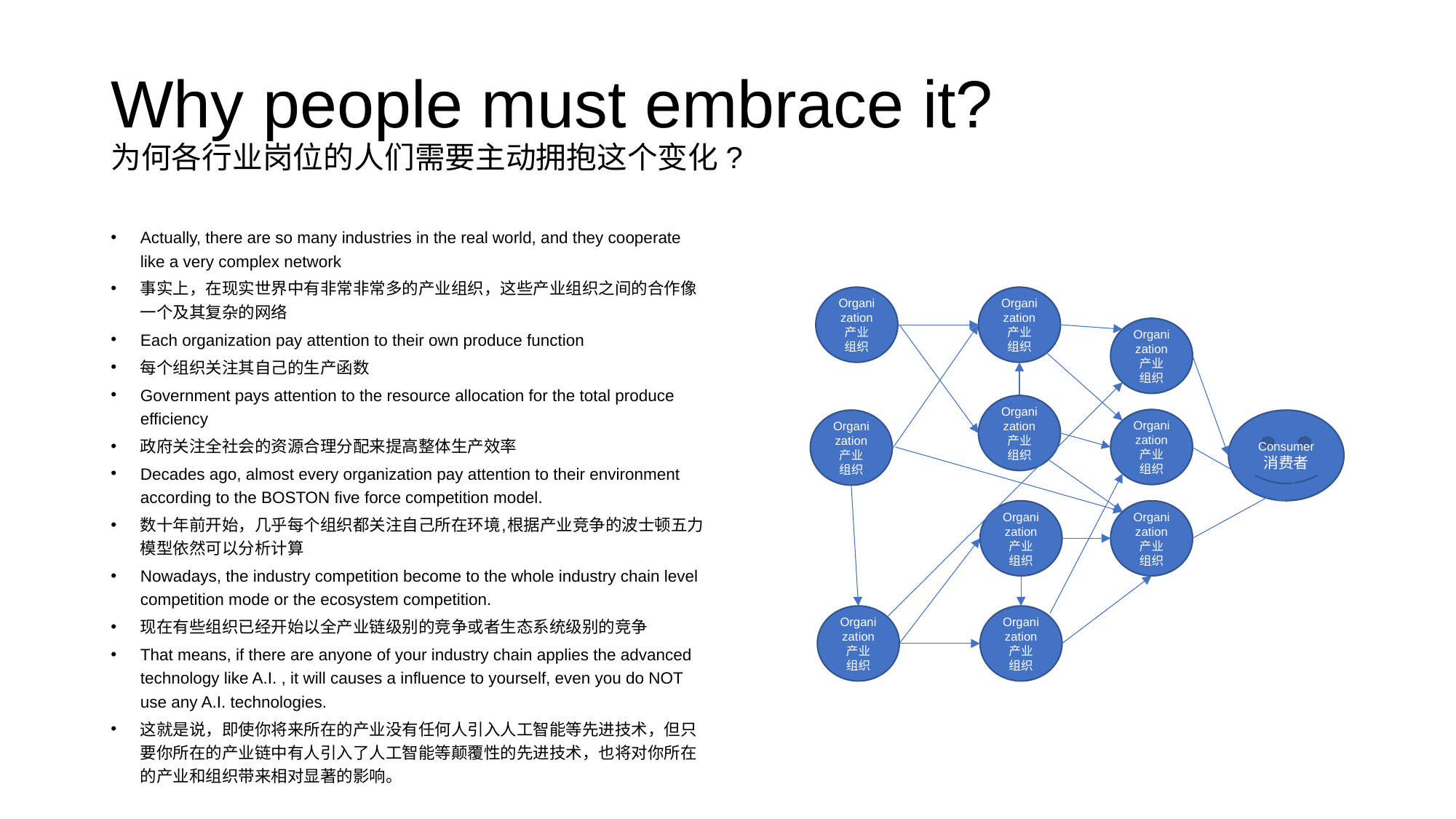

# Why people must embrace it? 为何各行业岗位的人们需要主动拥抱这个变化?
Actually, there are so many industries in the real world, and they cooperate like a very complex network
事实上，在现实世界中有非常非常多的产业组织，这些产业组织之间的合作像一个及其复杂的网络
Each organization pay attention to their own produce function
每个组织关注其自己的生产函数
Government pays attention to the resource allocation for the total produce efficiency
政府关注全社会的资源合理分配来提高整体生产效率
Decades ago, almost every organization pay attention to their environment according to the BOSTON five force competition model.
数十年前开始，几乎每个组织都关注自己所在环境,根据产业竞争的波士顿五力模型依然可以分析计算
Nowadays, the industry competition become to the whole industry chain level competition mode or the ecosystem competition.
现在有些组织已经开始以全产业链级别的竞争或者生态系统级别的竞争
That means, if there are anyone of your industry chain applies the advanced technology like A.I. , it will causes a influence to yourself, even you do NOT use any A.I. technologies.
这就是说，即使你将来所在的产业没有任何人引入人工智能等先进技术，但只要你所在的产业链中有人引入了人工智能等颠覆性的先进技术，也将对你所在的产业和组织带来相对显著的影响。

Organization
产业组织
Organization
产业组织
Organization
产业组织
Organization
产业组织
Organization
产业组织
Consumer
消费者
Organization
产业组织
Organization
产业组织
Organization
产业组织
Organization
产业组织
Organization
产业组织